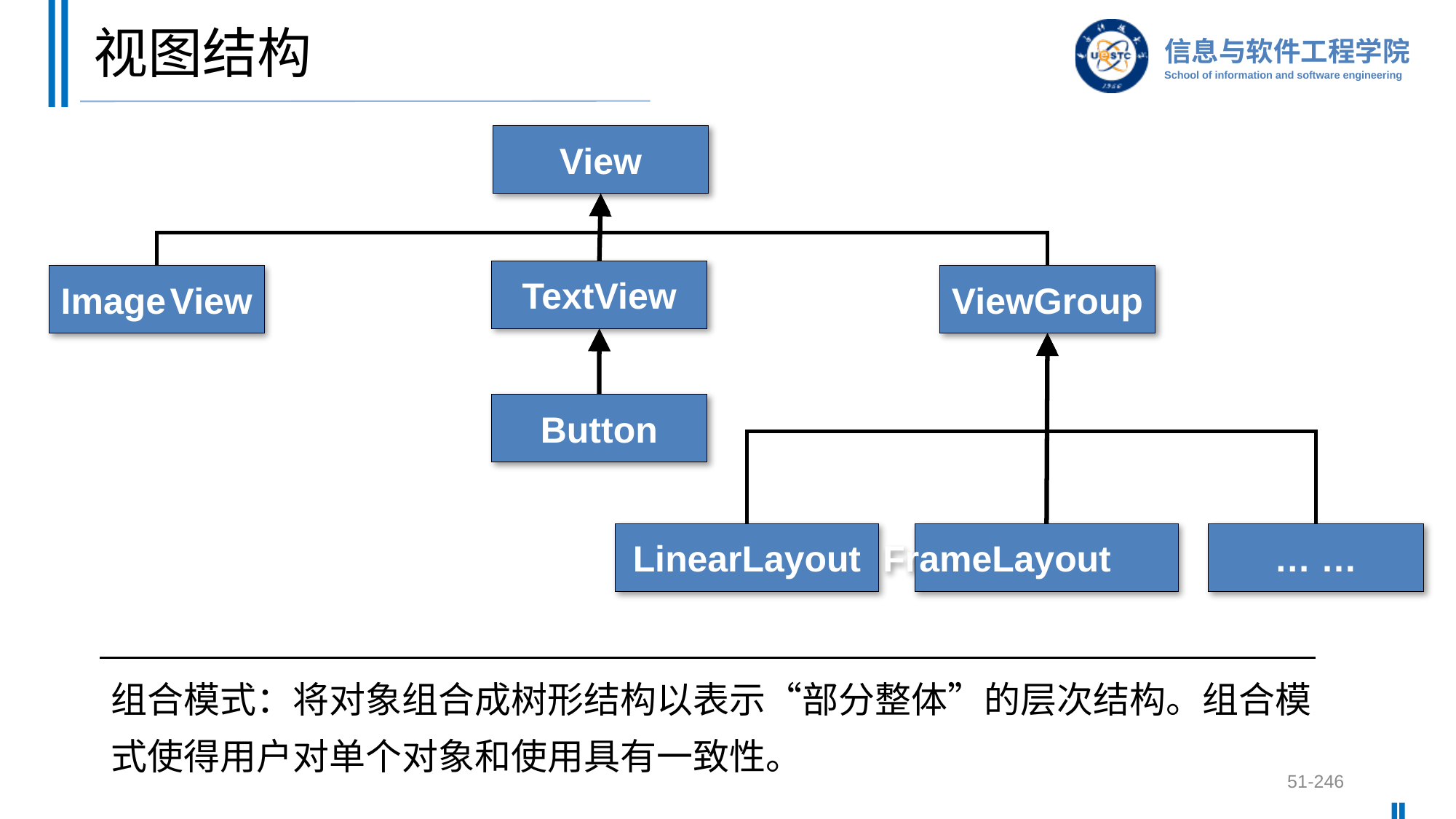

# 视图结构
View
TextView
Image	View
ViewGroup
Button
LinearLayout
FrameLayout
… …
组合模式：将对象组合成树形结构以表示“部分整体”的层次结构。组合模式使得用户对单个对象和使用具有一致性。
51-246